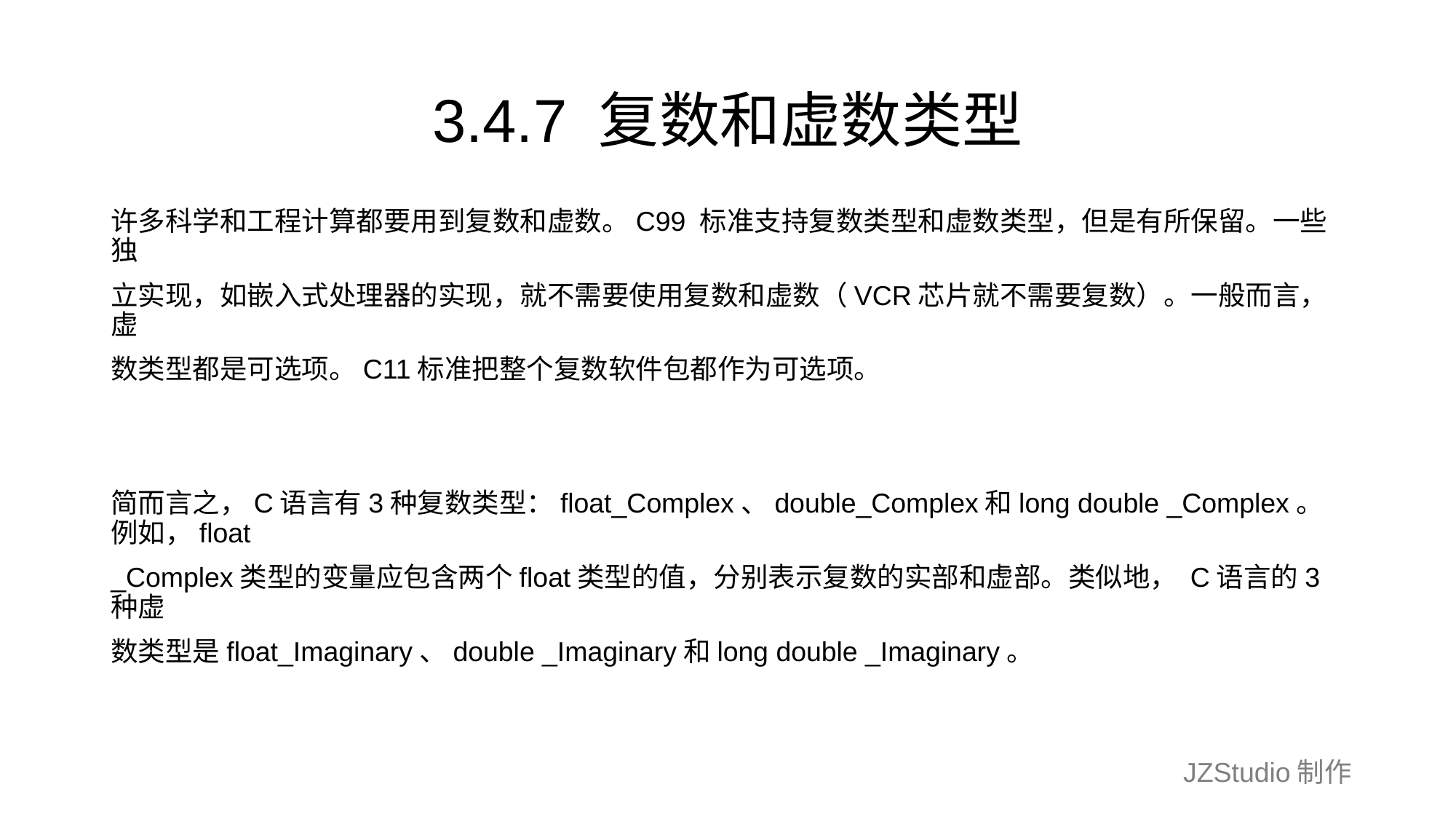

# 3.4.7 复数和虚数类型
许多科学和工程计算都要用到复数和虚数。C99 标准支持复数类型和虚数类型，但是有所保留。一些独
立实现，如嵌入式处理器的实现，就不需要使用复数和虚数（VCR芯片就不需要复数）。一般而言，虚
数类型都是可选项。C11标准把整个复数软件包都作为可选项。

简而言之，C语言有3种复数类型：float_Complex、double_Complex和long double _Complex。例如，float
_Complex类型的变量应包含两个float类型的值，分别表示复数的实部和虚部。类似地， C语言的3种虚
数类型是float_Imaginary、double _Imaginary和long double _Imaginary。